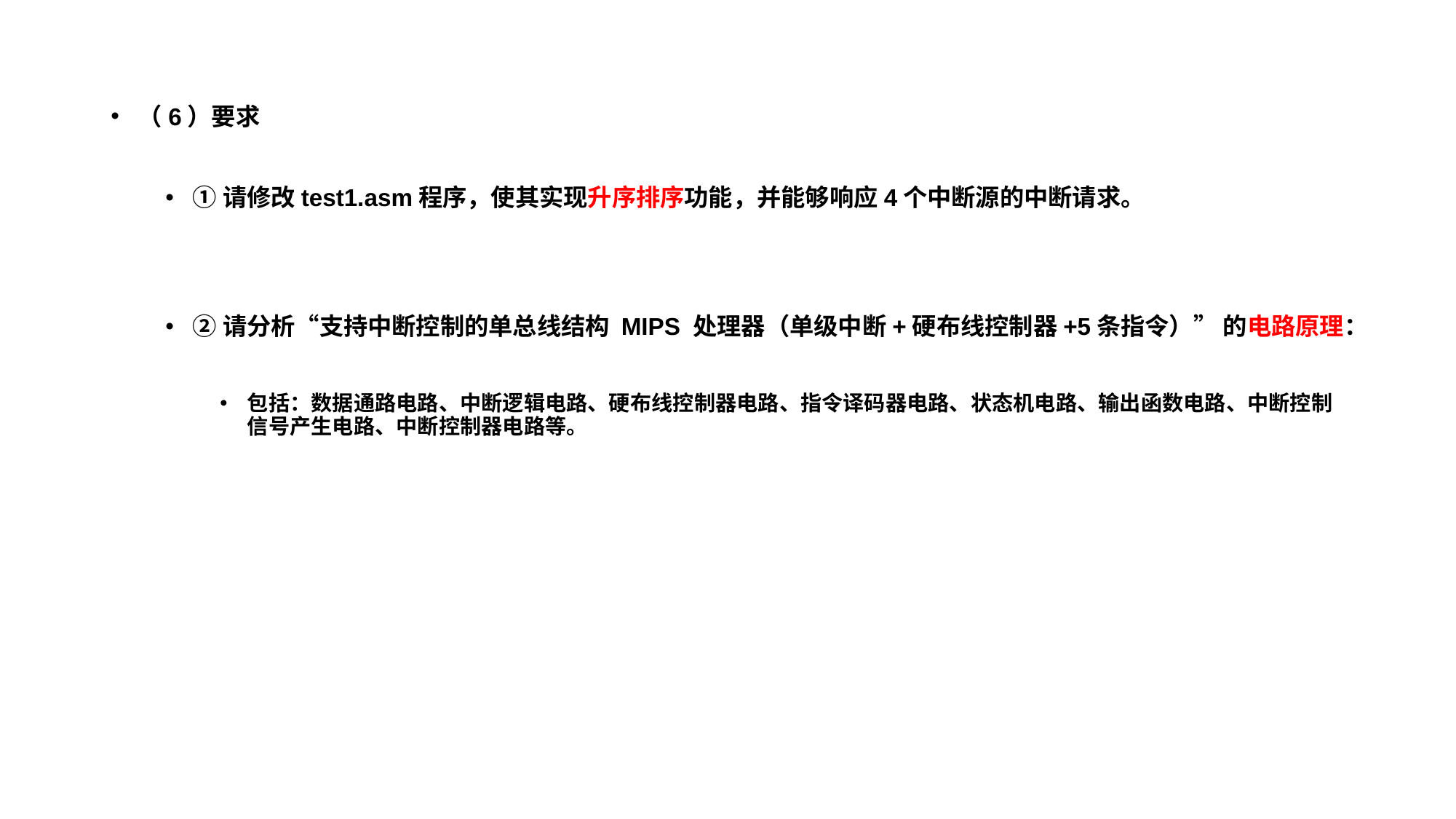

（6）要求

①请修改test1.asm程序，使其实现升序排序功能，并能够响应4个中断源的中断请求。

②请分析“支持中断控制的单总线结构 MIPS 处理器（单级中断+硬布线控制器+5条指令）” 的电路原理：

包括：数据通路电路、中断逻辑电路、硬布线控制器电路、指令译码器电路、状态机电路、输出函数电路、中断控制信号产生电路、中断控制器电路等。